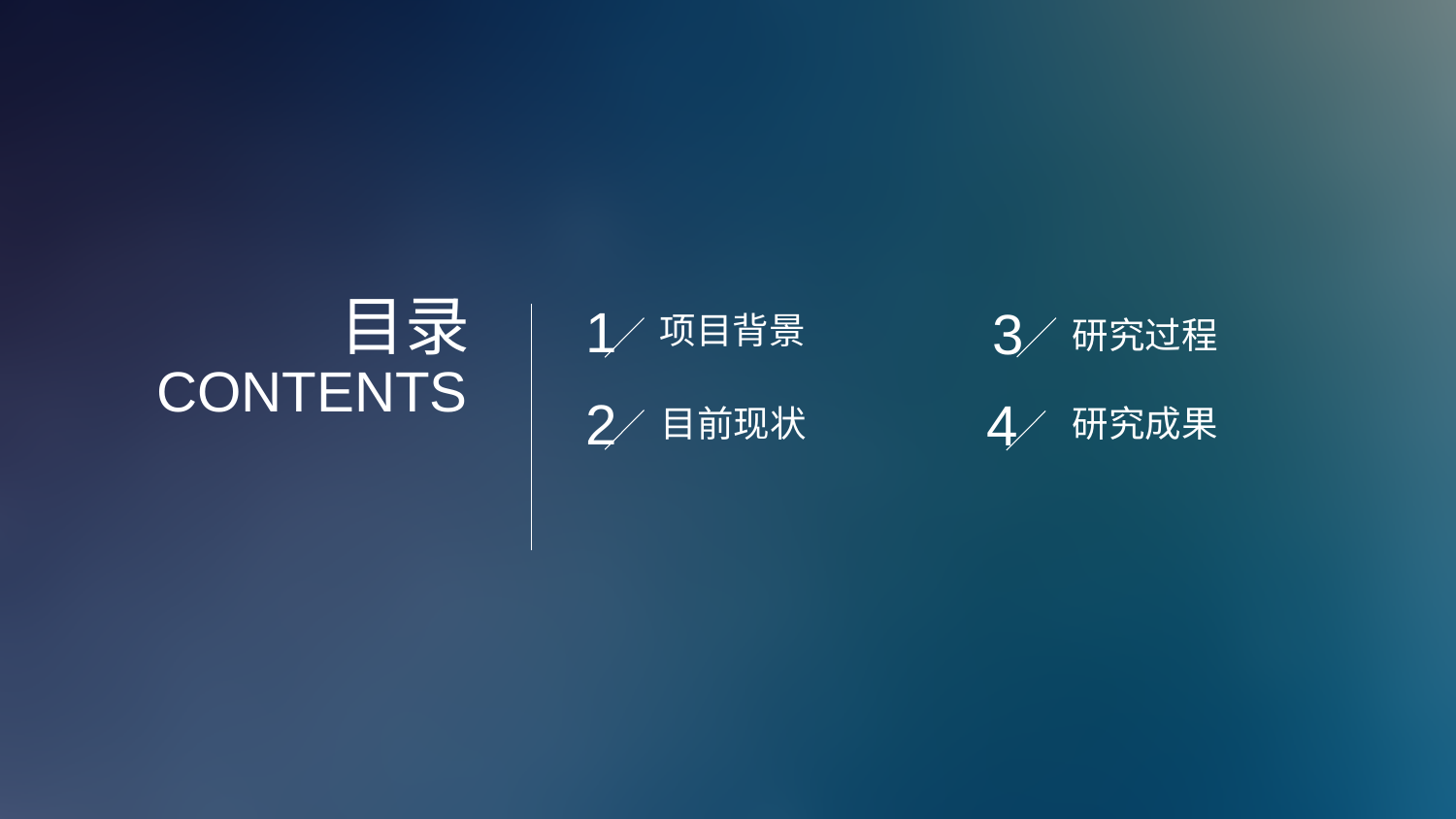

目录
CONTENTS
1
3
项目背景
研究过程
2
4
目前现状
研究成果